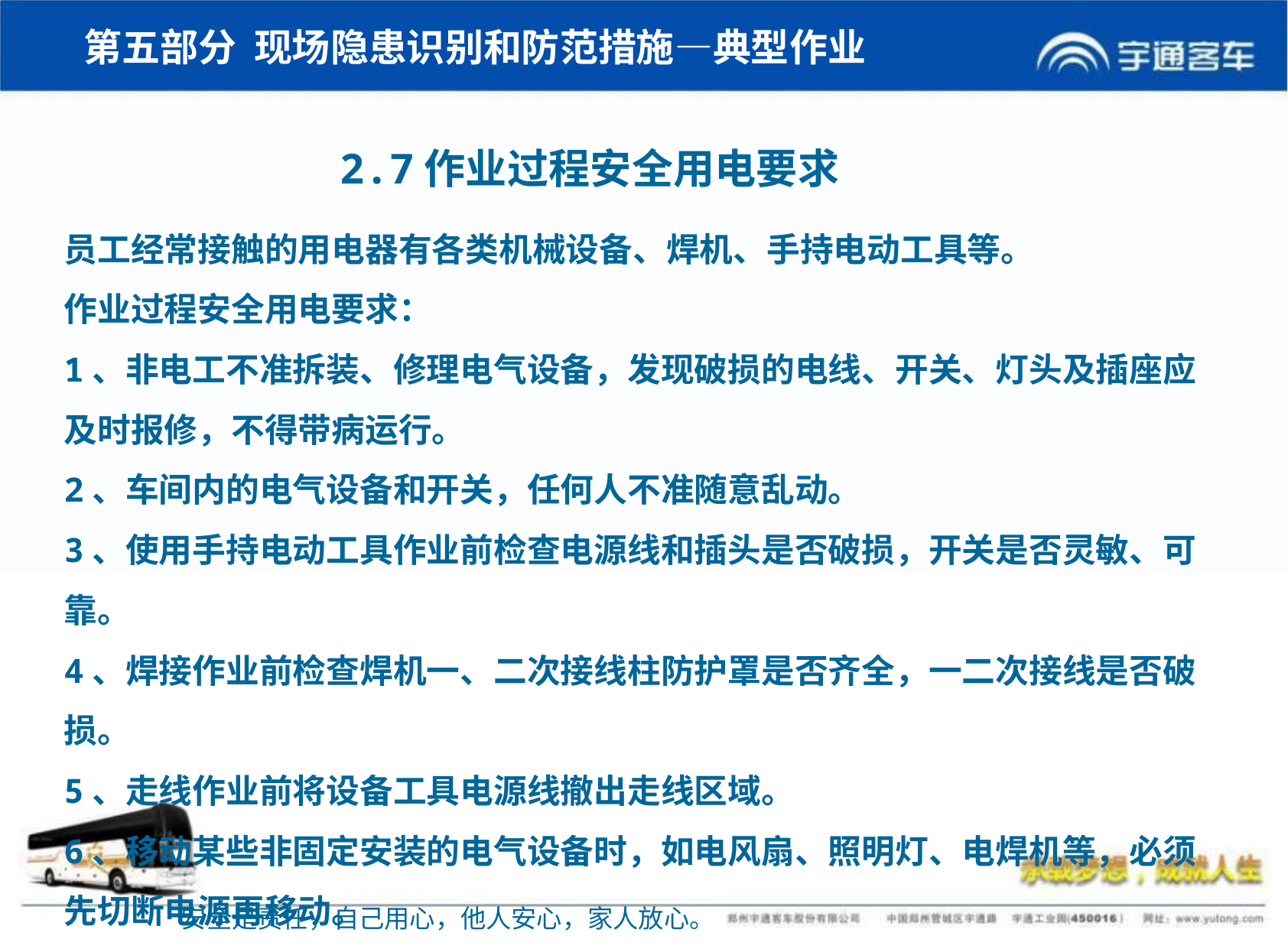

第五部分  现场隐患识别和防范措施—典型作业
2.7作业过程安全用电要求
员工经常接触的用电器有各类机械设备、焊机、手持电动工具等。
作业过程安全用电要求：
1、非电工不准拆装、修理电气设备，发现破损的电线、开关、灯头及插座应及时报修，不得带病运行。
2、车间内的电气设备和开关，任何人不准随意乱动。
3、使用手持电动工具作业前检查电源线和插头是否破损，开关是否灵敏、可靠。
4、焊接作业前检查焊机一、二次接线柱防护罩是否齐全，一二次接线是否破损。
5、走线作业前将设备工具电源线撤出走线区域。
6、移动某些非固定安装的电气设备时，如电风扇、照明灯、电焊机等，必须先切断电源再移动。
         7、按规定佩戴和使用绝缘劳动防护用品。